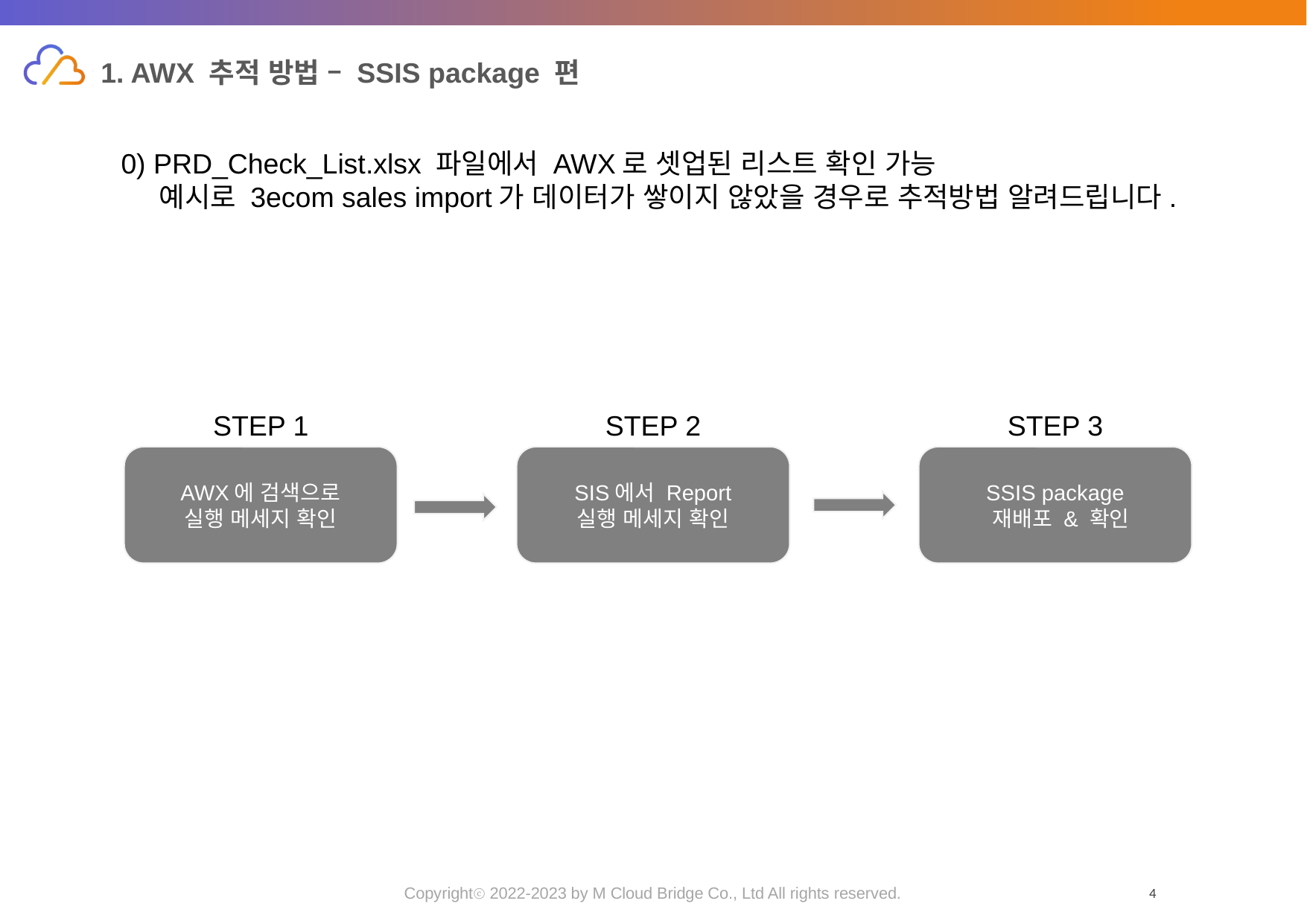

# 1. AWX 추적 방법 – SSIS package 편
0) PRD_Check_List.xlsx 파일에서 AWX로 셋업된 리스트 확인 가능
    예시로 3ecom sales import가 데이터가 쌓이지 않았을 경우로 추적방법 알려드립니다.
STEP 3
STEP 1
STEP 2
AWX에 검색으로
실행 메세지 확인
SIS에서 Report
실행 메세지 확인
SSIS package
 재배포 & 확인